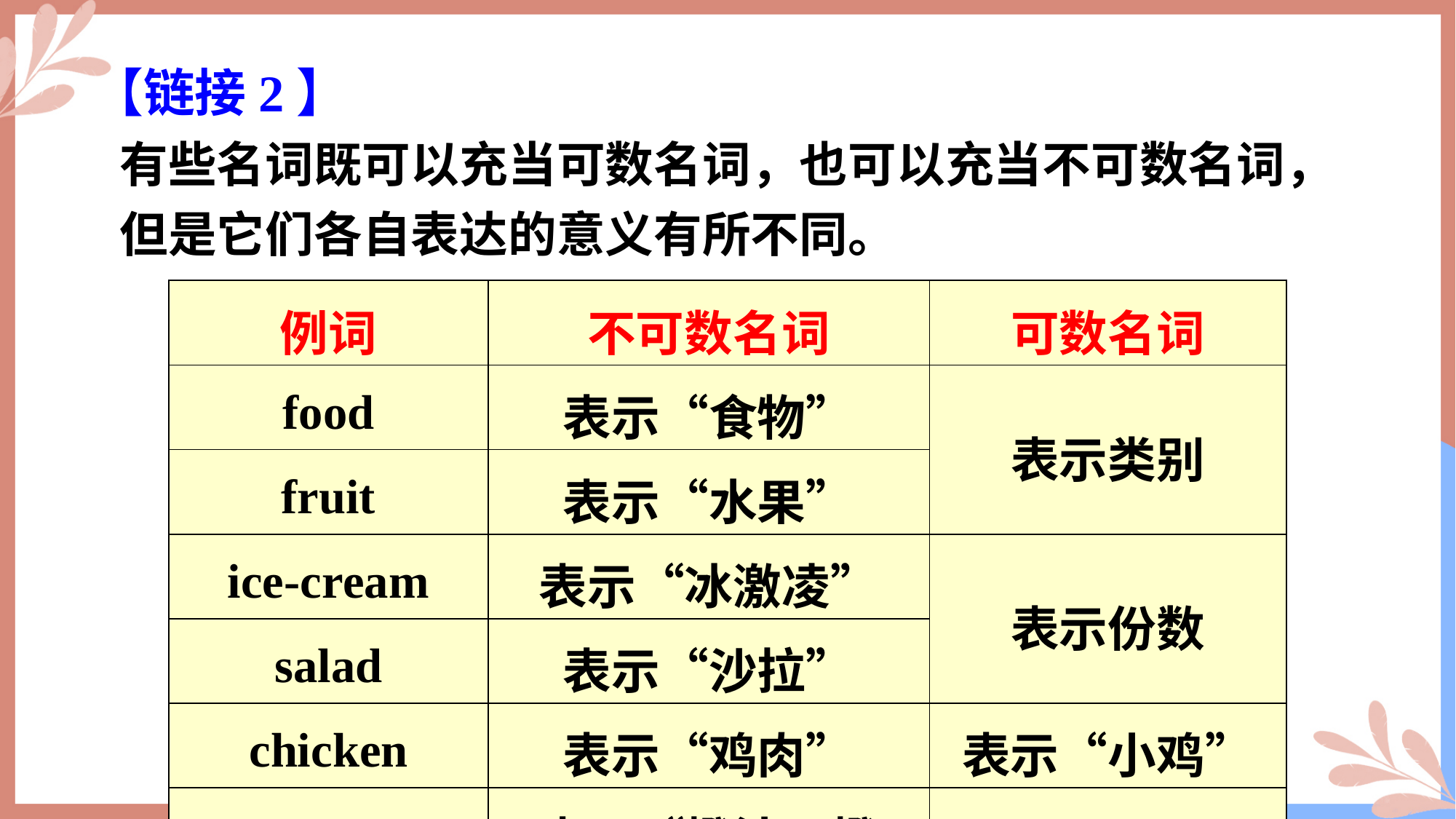

【链接2】
有些名词既可以充当可数名词，也可以充当不可数名词，但是它们各自表达的意义有所不同。
| 例词 | 不可数名词 | 可数名词 |
| --- | --- | --- |
| food | 表示“食物” | 表示类别 |
| fruit | 表示“水果” |  |
| ice-cream | 表示“冰激凌” | 表示份数 |
| salad | 表示“沙拉” |  |
| chicken | 表示“鸡肉” | 表示“小鸡” |
| orange | 表示“橙汁；橙色” | 表示“橙子” |